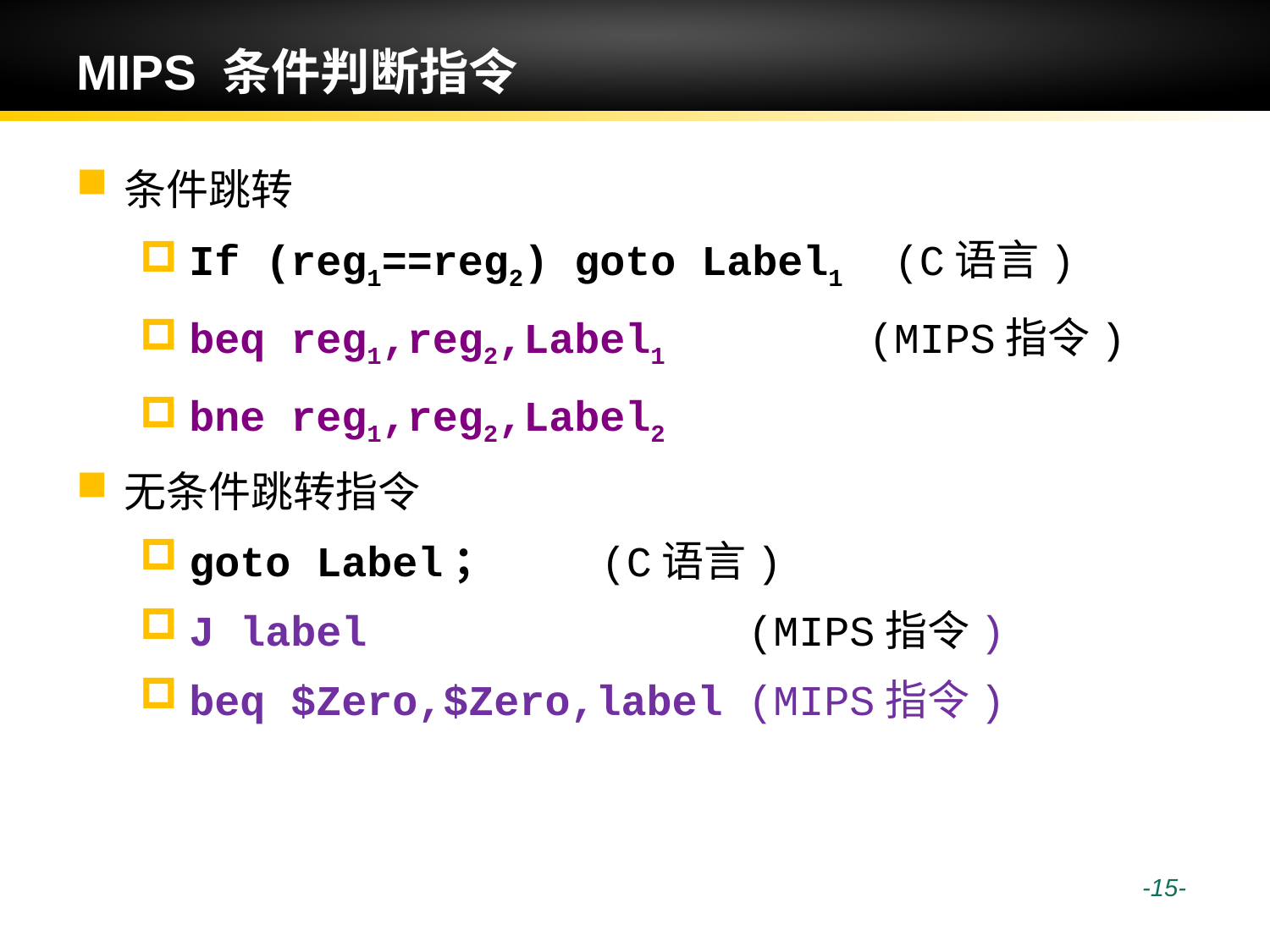

# MIPS 条件判断指令
条件跳转
If (reg1==reg2) goto Label1  (C语言)
beq reg1,reg2,Label1        (MIPS指令)
bne reg1,reg2,Label2
无条件跳转指令
goto Label；          (C语言)
J label               (MIPS指令)
beq $Zero,$Zero,label (MIPS指令)
 -15-